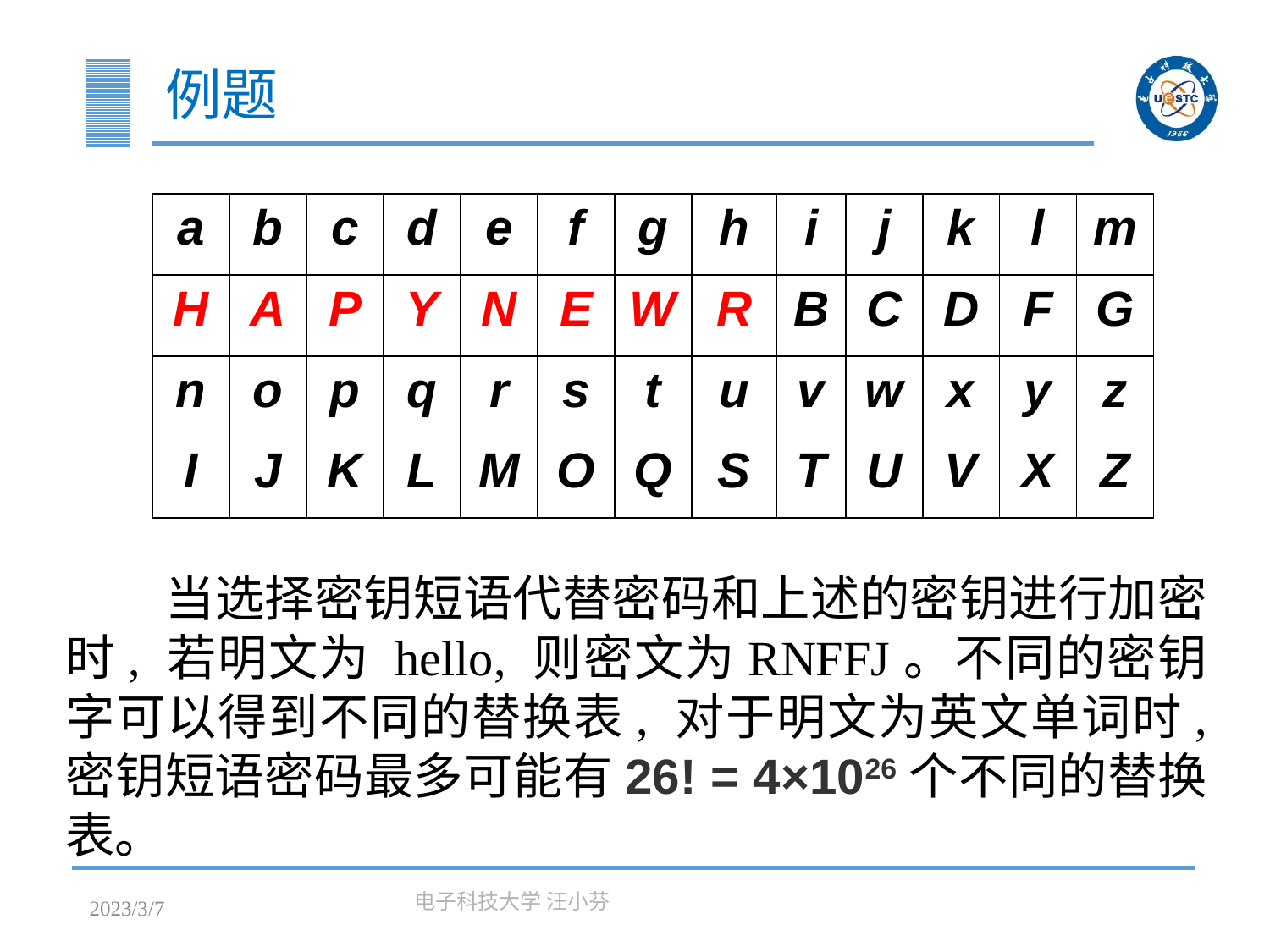

# 例题
| a | b | c | d | e | f | g | h | i | j | k | l | m |
| --- | --- | --- | --- | --- | --- | --- | --- | --- | --- | --- | --- | --- |
| H | A | P | Y | N | E | W | R | B | C | D | F | G |
| n | o | p | q | r | s | t | u | v | w | x | y | z |
| I | J | K | L | M | O | Q | S | T | U | V | X | Z |
当选择密钥短语代替密码和上述的密钥进行加密时, 若明文为 hello, 则密文为RNFFJ。不同的密钥字可以得到不同的替换表, 对于明文为英文单词时, 密钥短语密码最多可能有26! = 4×1026个不同的替换表。

2023/3/7
电子科技大学 汪小芬